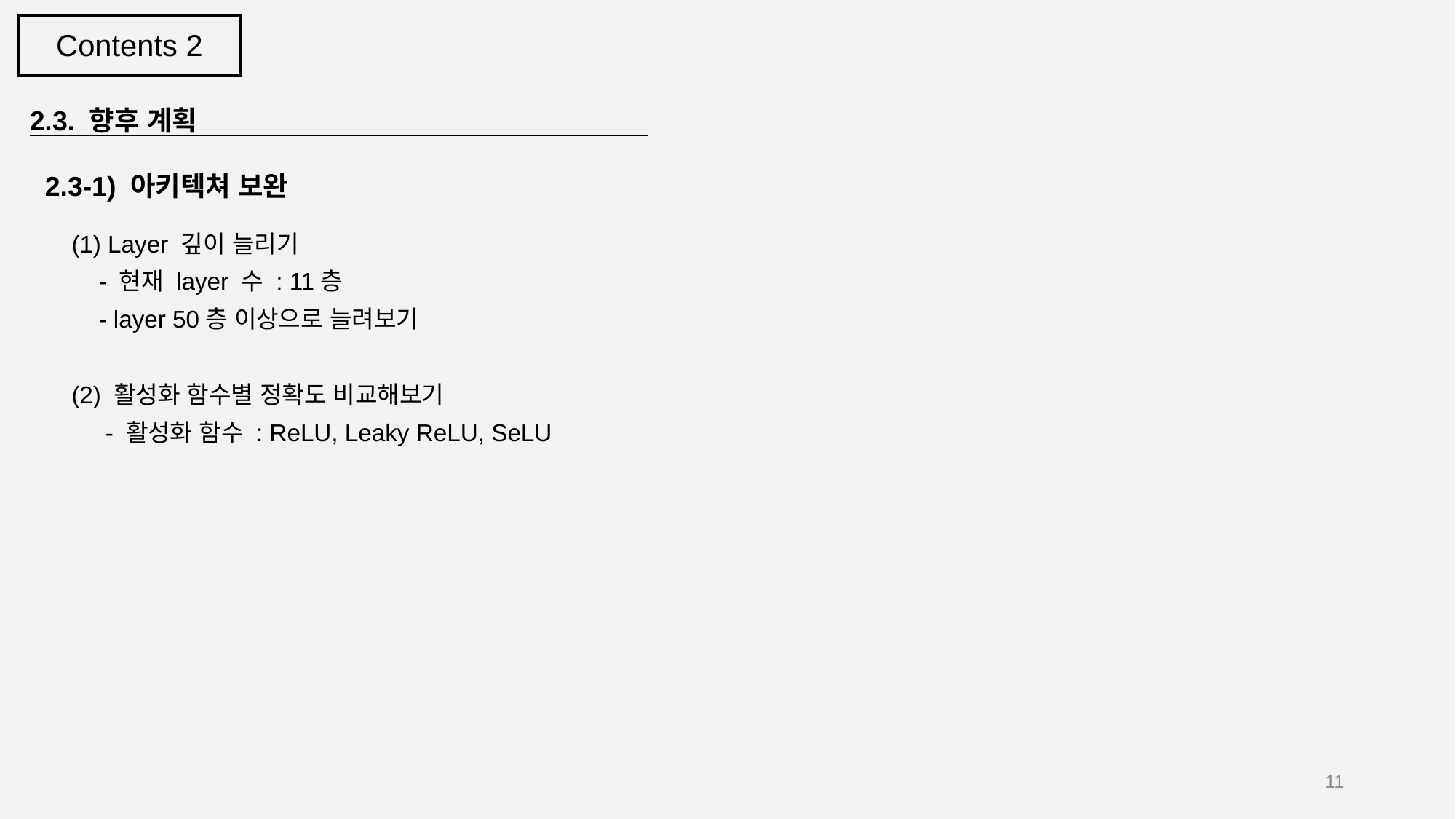

Contents 2
2.3. 향후 계획
  2.3-1) 아키텍쳐 보완
(1) Layer 깊이 늘리기
    - 현재 layer 수 : 11층
    - layer 50층 이상으로 늘려보기

(2) 활성화 함수별 정확도 비교해보기
     - 활성화 함수 : ReLU, Leaky ReLU, SeLU
11